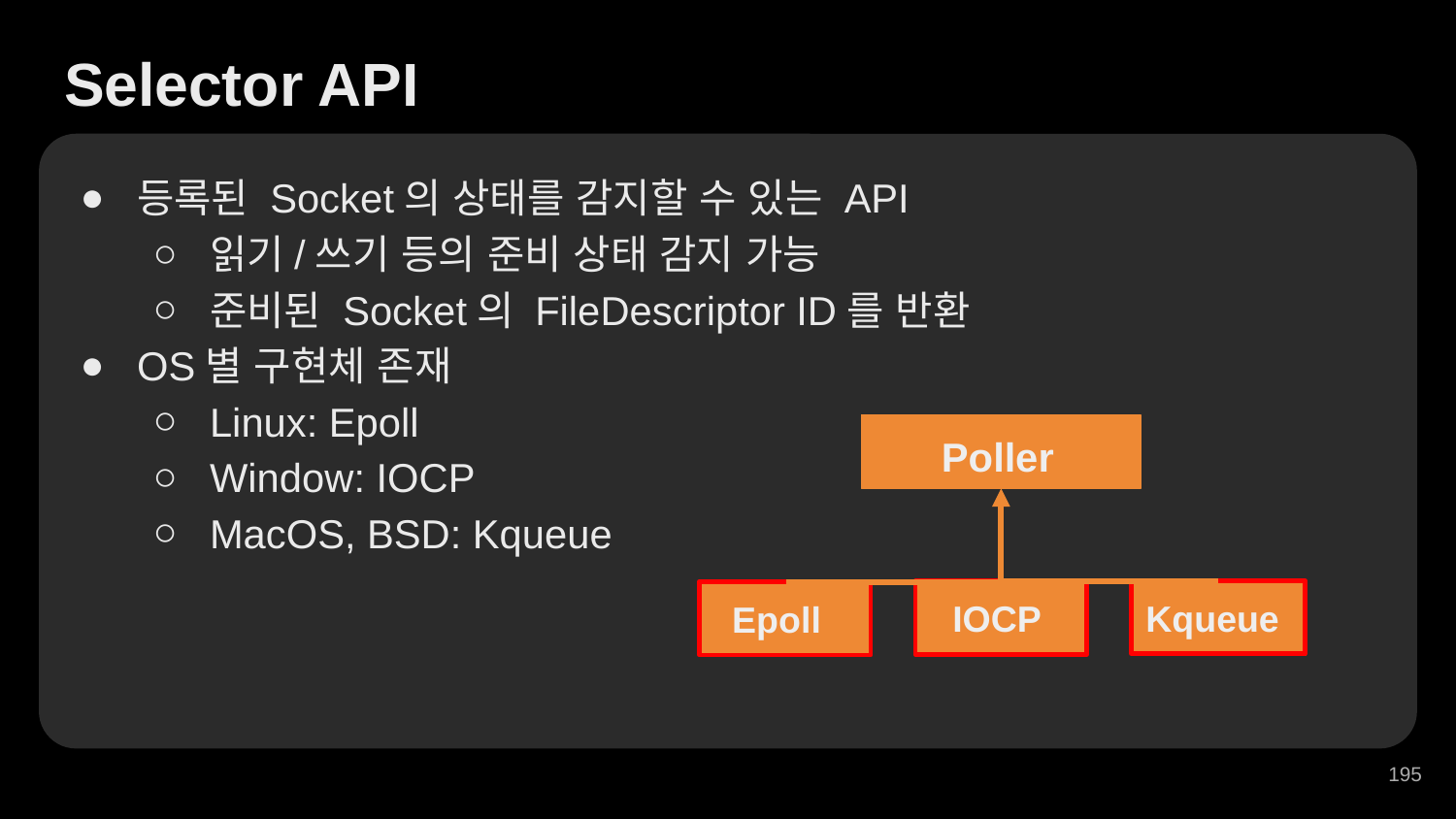

Selector API

등록된 Socket의 상태를 감지할 수 있는 API
읽기/쓰기 등의 준비 상태 감지 가능
준비된 Socket의 FileDescriptor ID를 반환
OS별 구현체 존재
Linux: Epoll
Window: IOCP
MacOS, BSD: Kqueue

Poller
IOCP

Kqueue

Epoll

195